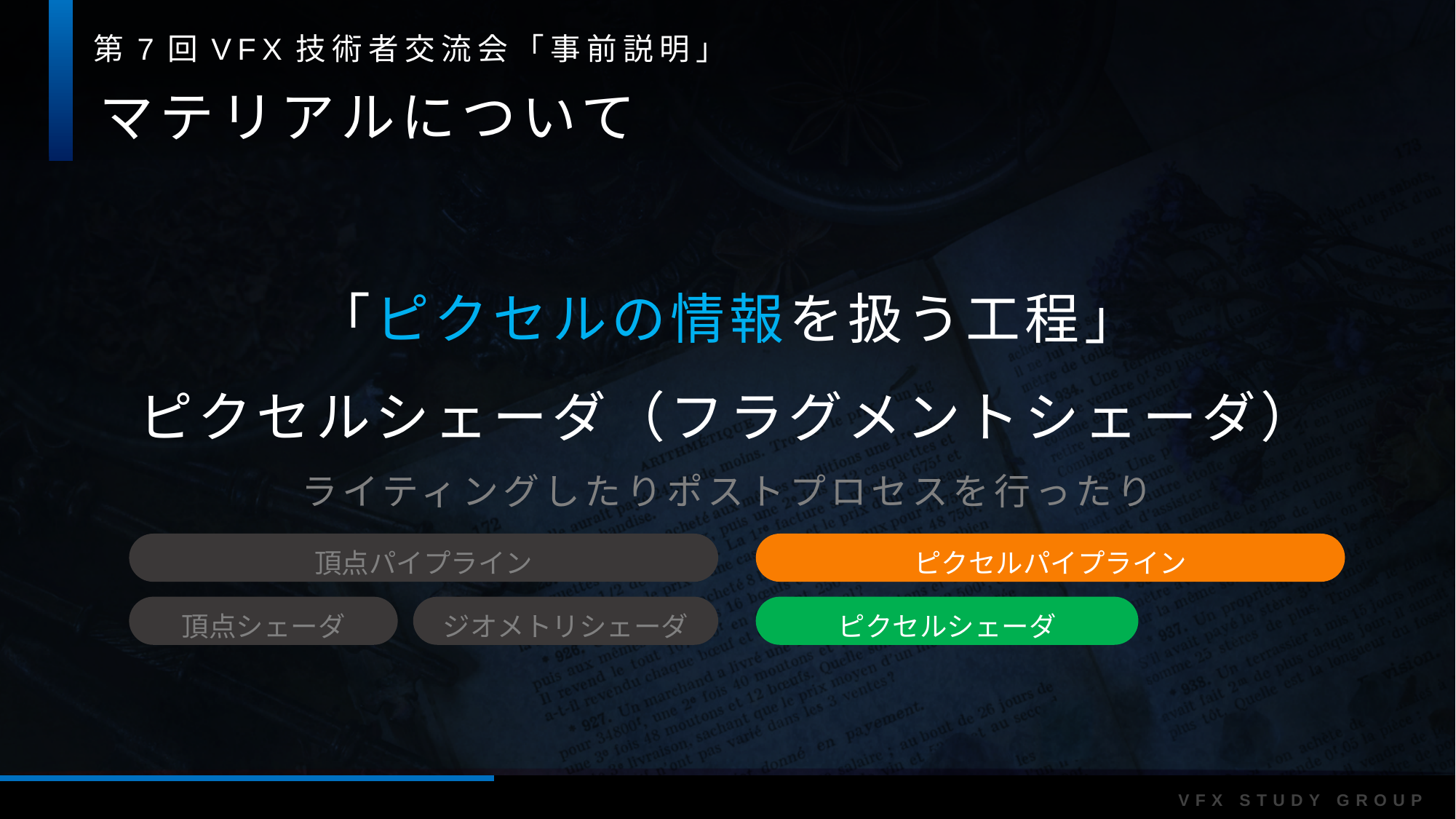

マテリアルについて
「ピクセルの情報を扱う工程」
ピクセルシェーダ（フラグメントシェーダ）
ライティングしたりポストプロセスを行ったり
頂点パイプライン
ピクセルパイプライン
頂点シェーダ
ジオメトリシェーダ
ピクセルシェーダ